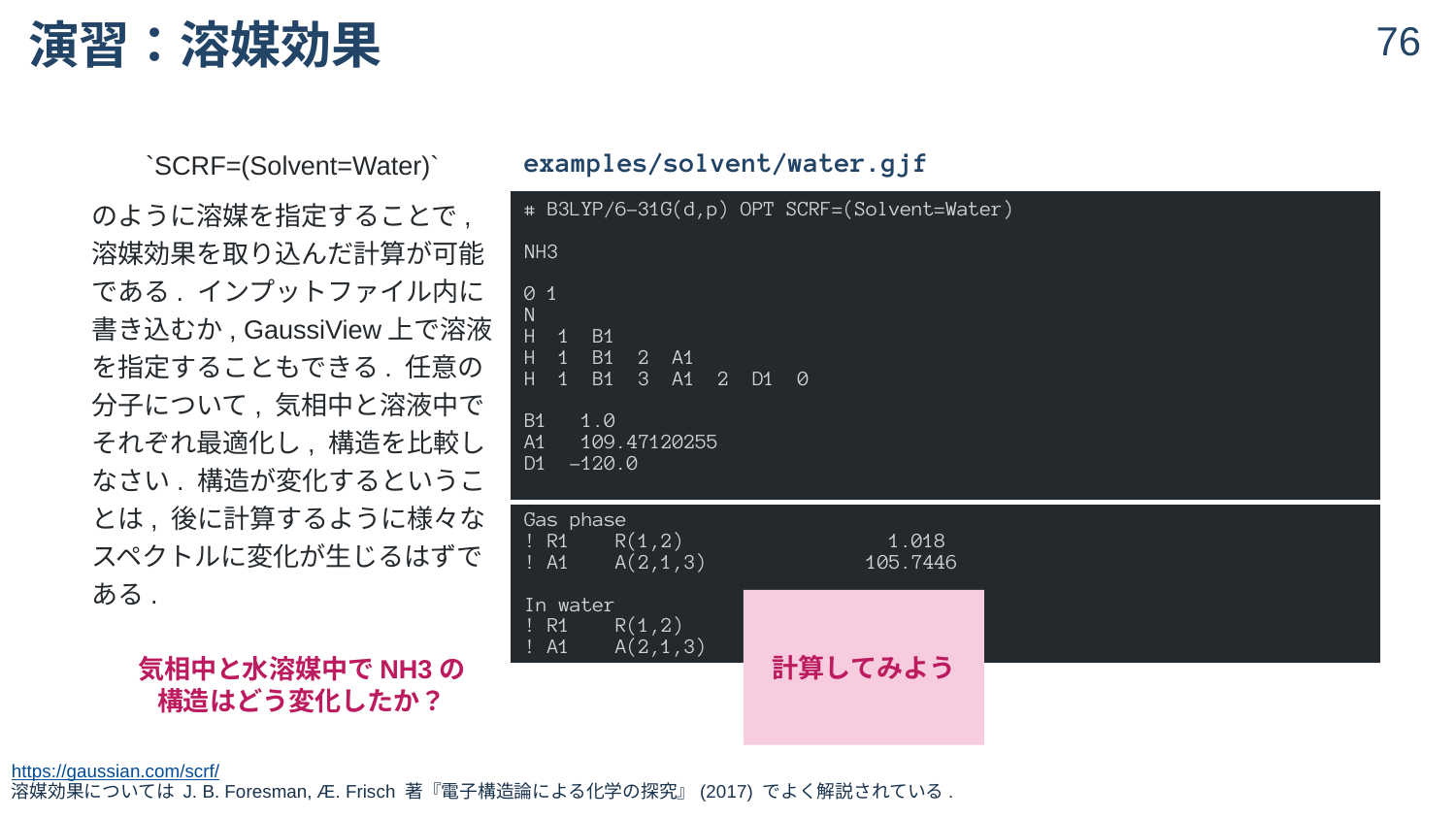

# 演習：溶媒効果
76
| examples/solvent/water.gjf |
| --- |
| # B3LYP/6-31G(d,p) OPT SCRF=(Solvent=Water) NH3 0 1 N H 1 B1 H 1 B1 2 A1 H 1 B1 3 A1 2 D1 0 B1 1.0 A1 109.47120255 D1 -120.0 |
| Gas phase ! R1 R(1,2) 1.018 ! A1 A(2,1,3) 105.7446 In water ! R1 R(1,2) 1.0191 ! A1 A(2,1,3) 104.7781 |
`SCRF=(Solvent=Water)`
のように溶媒を指定することで, 溶媒効果を取り込んだ計算が可能である. インプットファイル内に書き込むか, GaussiView上で溶液を指定することもできる. 任意の分子について, 気相中と溶液中でそれぞれ最適化し, 構造を比較しなさい. 構造が変化するということは, 後に計算するように様々なスペクトルに変化が生じるはずである.
計算してみよう
気相中と水溶媒中でNH3の
構造はどう変化したか？
https://gaussian.com/scrf/
溶媒効果については J. B. Foresman, Æ. Frisch 著『電子構造論による化学の探究』(2017) でよく解説されている.
© 2024 Shuhei Ohno